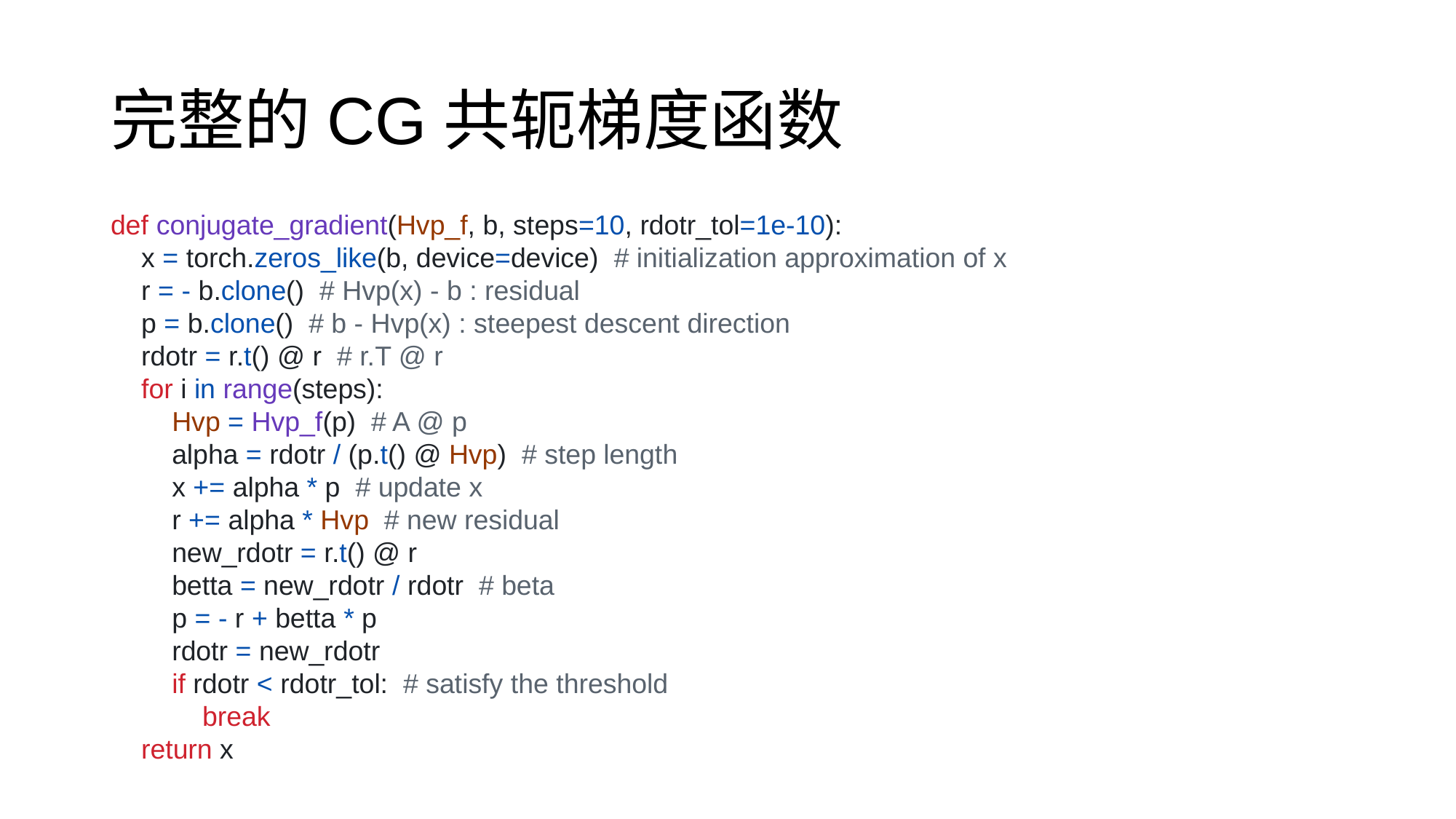

# 完整的CG共轭梯度函数
def conjugate_gradient(Hvp_f, b, steps=10, rdotr_tol=1e-10):
    x = torch.zeros_like(b, device=device)  # initialization approximation of x
    r = - b.clone()  # Hvp(x) - b : residual
    p = b.clone()  # b - Hvp(x) : steepest descent direction
    rdotr = r.t() @ r  # r.T @ r
    for i in range(steps):
        Hvp = Hvp_f(p)  # A @ p
        alpha = rdotr / (p.t() @ Hvp)  # step length
        x += alpha * p  # update x
        r += alpha * Hvp  # new residual
        new_rdotr = r.t() @ r
        betta = new_rdotr / rdotr  # beta
        p = - r + betta * p
        rdotr = new_rdotr
        if rdotr < rdotr_tol:  # satisfy the threshold
            break
    return x